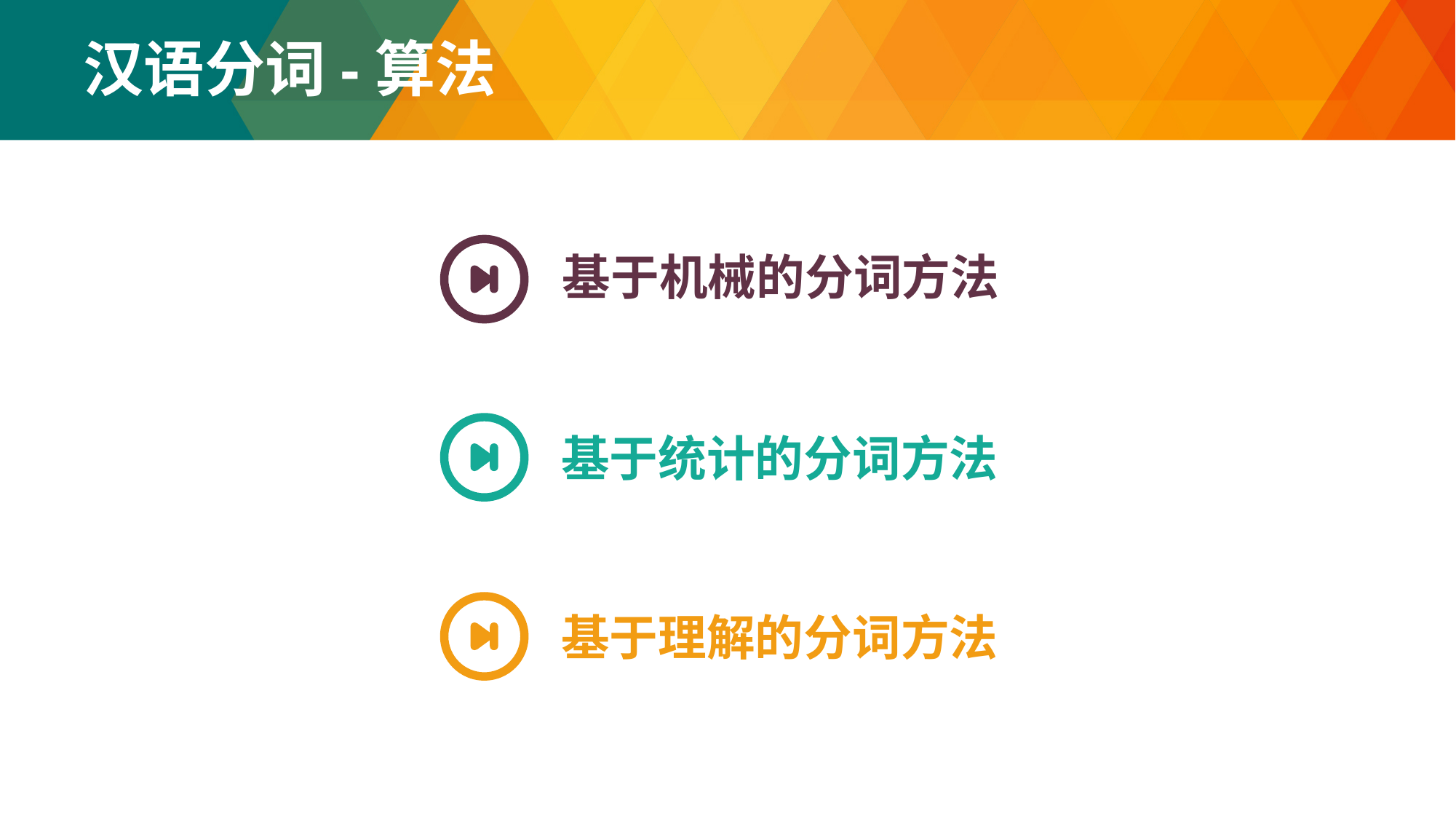

汉语分词-算法

基于机械的分词方法

基于统计的分词方法

基于理解的分词方法